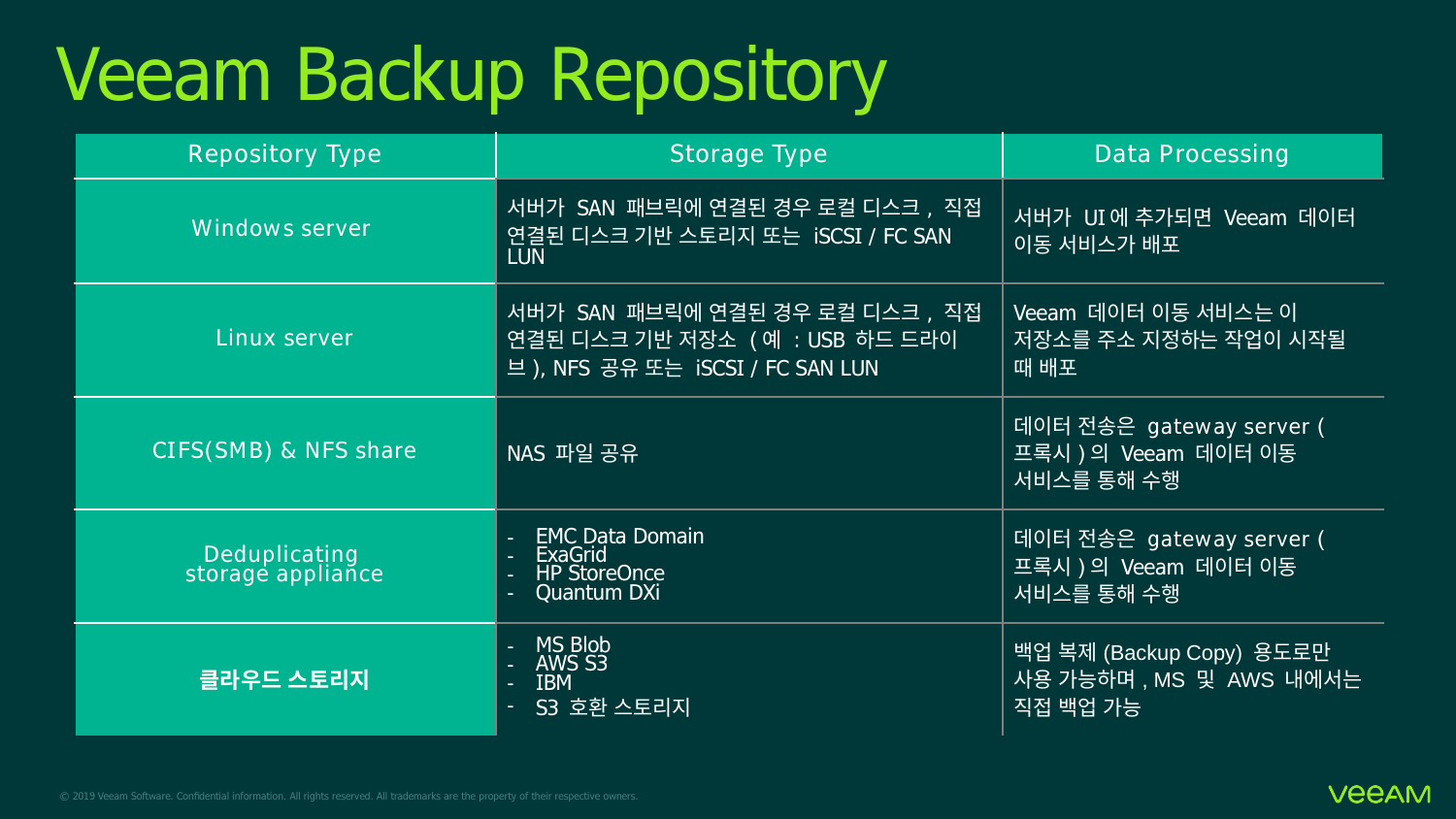

# Veeam Backup Repository
| Repository Type | Storage Type | Data Processing |
| --- | --- | --- |
| Windows server | 서버가 SAN 패브릭에 연결된 경우 로컬 디스크, 직접 연결된 디스크 기반 스토리지 또는 iSCSI / FC SAN LUN | 서버가 UI에 추가되면 Veeam 데이터 이동 서비스가 배포 |
| Linux server | 서버가 SAN 패브릭에 연결된 경우 로컬 디스크, 직접 연결된 디스크 기반 저장소 (예 : USB 하드 드라이브), NFS 공유 또는 iSCSI / FC SAN LUN | Veeam 데이터 이동 서비스는 이 저장소를 주소 지정하는 작업이 시작될 때 배포 |
| CIFS(SMB) & NFS share | NAS 파일 공유 | 데이터 전송은 gateway server (프록시)의 Veeam 데이터 이동 서비스를 통해 수행 |
| Deduplicating storage appliance | EMC Data Domain ExaGrid HP StoreOnce Quantum DXi | 데이터 전송은 gateway server (프록시)의 Veeam 데이터 이동 서비스를 통해 수행 |
| 클라우드 스토리지 | MS Blob AWS S3 IBM S3 호환 스토리지 | 백업 복제(Backup Copy) 용도로만 사용 가능하며, MS 및 AWS 내에서는 직접 백업 가능 |